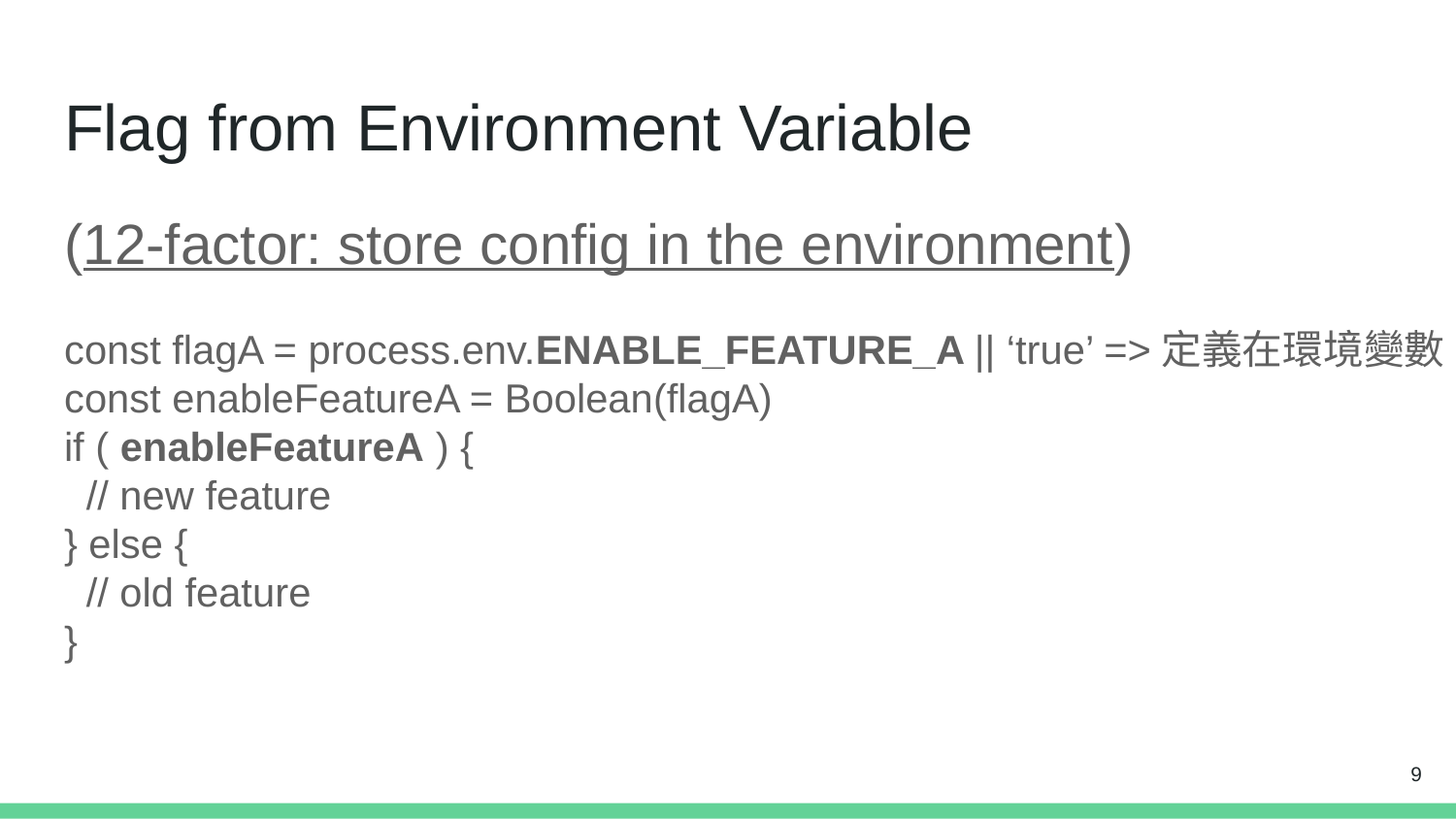

# Flag from Environment Variable
(12-factor: store config in the environment)
const flagA = process.env.ENABLE_FEATURE_A || ‘true’ =>定義在環境變數
const enableFeatureA = Boolean(flagA)
if ( enableFeatureA ) {
  // new feature
} else {
  // old feature
}
9